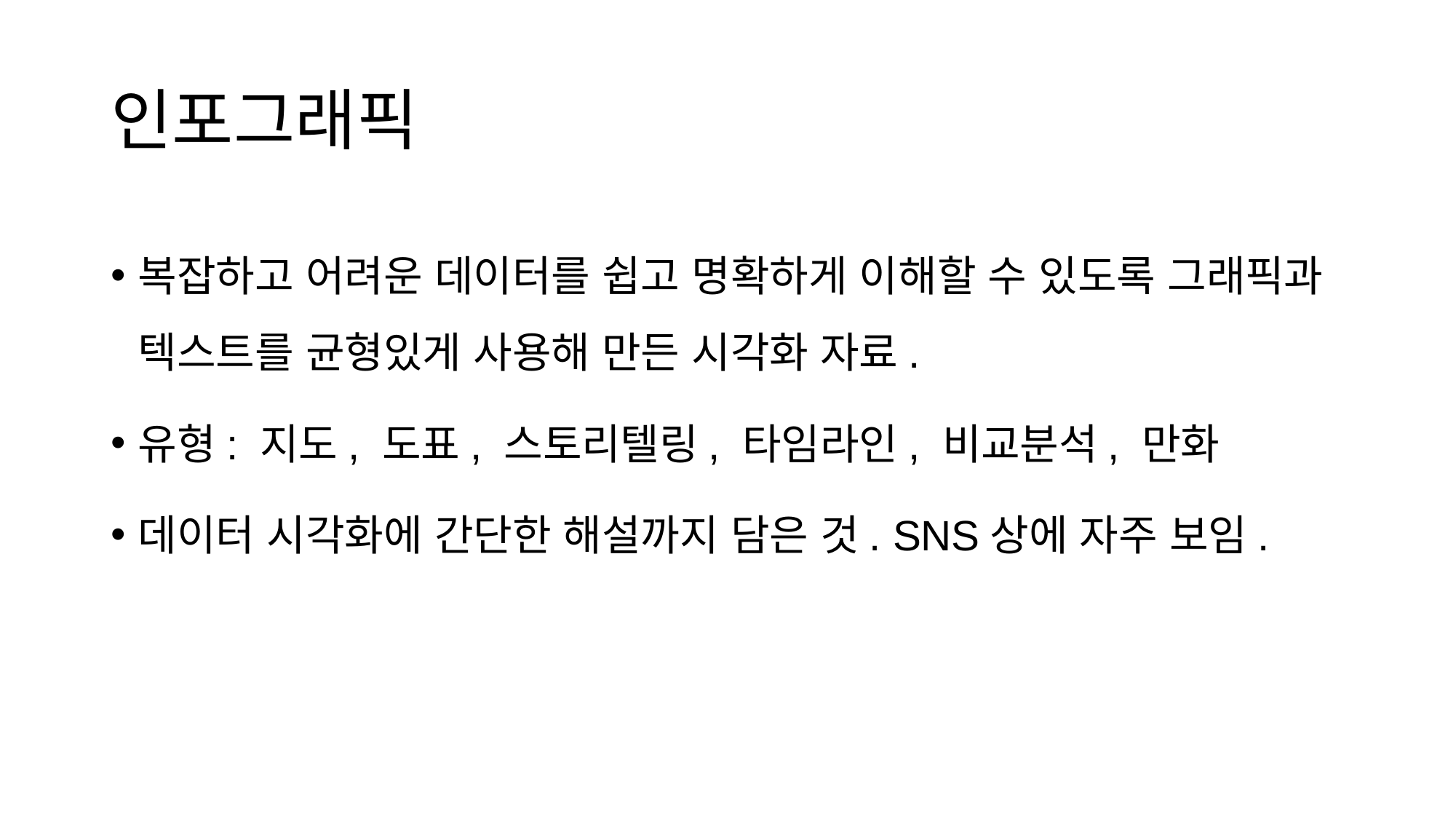

# 인포그래픽
복잡하고 어려운 데이터를 쉽고 명확하게 이해할 수 있도록 그래픽과 텍스트를 균형있게 사용해 만든 시각화 자료.
유형: 지도, 도표, 스토리텔링, 타임라인, 비교분석, 만화
데이터 시각화에 간단한 해설까지 담은 것. SNS상에 자주 보임.